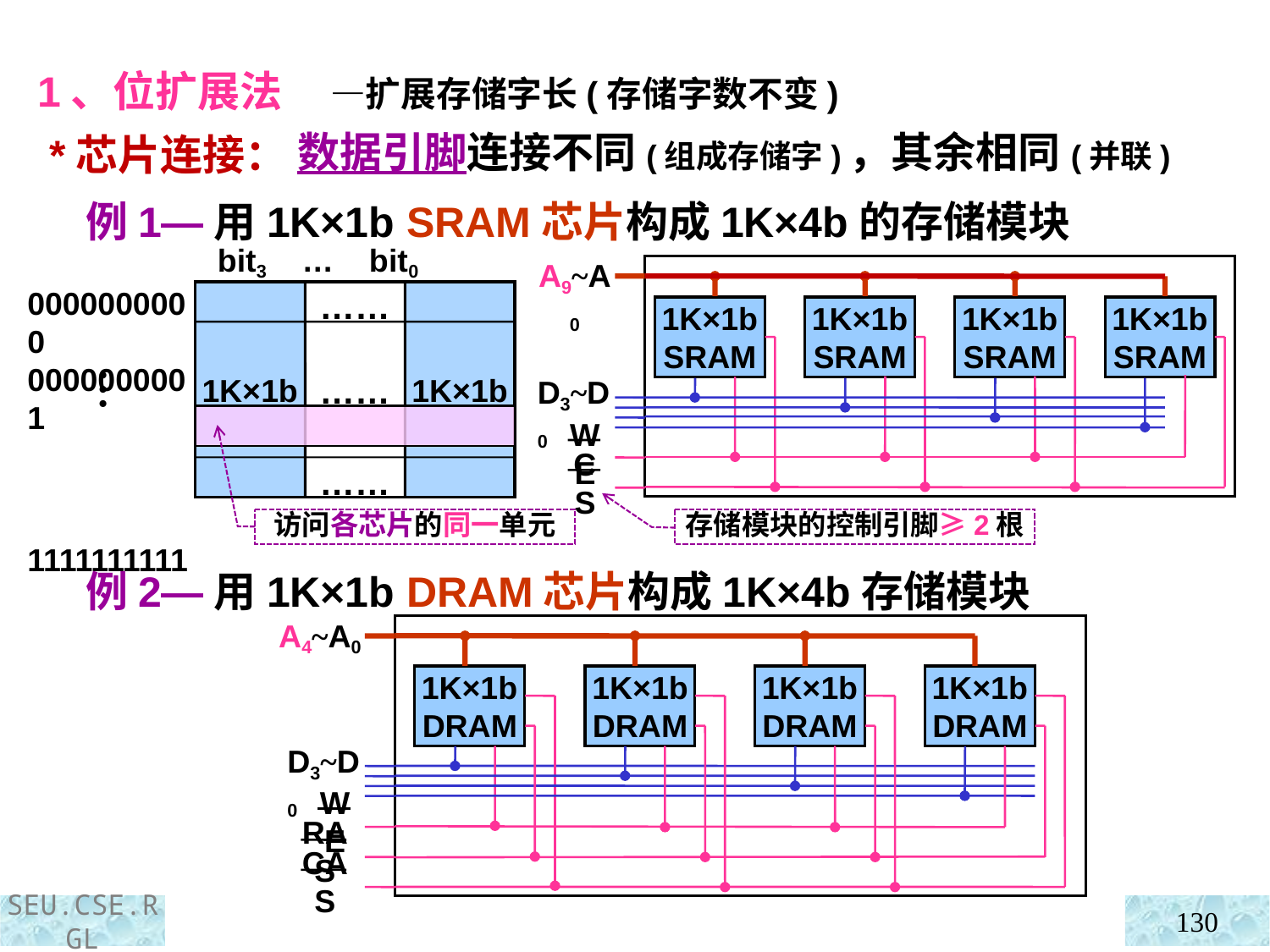

1、位扩展法     —扩展存储字长(存储字数不变)
 *芯片连接：
数据引脚连接不同(组成存储字)，其余相同(并联)
    例1—用1K×1b SRAM芯片构成1K×4b的存储模块
bit3    …    bit0
0000000000
0000000001

1111111111
1K×1b

……

……

……

1K×1b

…

A9~A0

1K×1b
SRAM
1K×1b
SRAM
1K×1b
SRAM
1K×1b
SRAM
D3~D0

WE

CS

访问各芯片的同一单元
存储模块的控制引脚≥2根
    例2—用1K×1b DRAM芯片构成1K×4b存储模块
A4~A0

1K×1b
DRAM
1K×1b
DRAM
1K×1b
DRAM
1K×1b
DRAM
D3~D0

WE

RAS

CAS

130